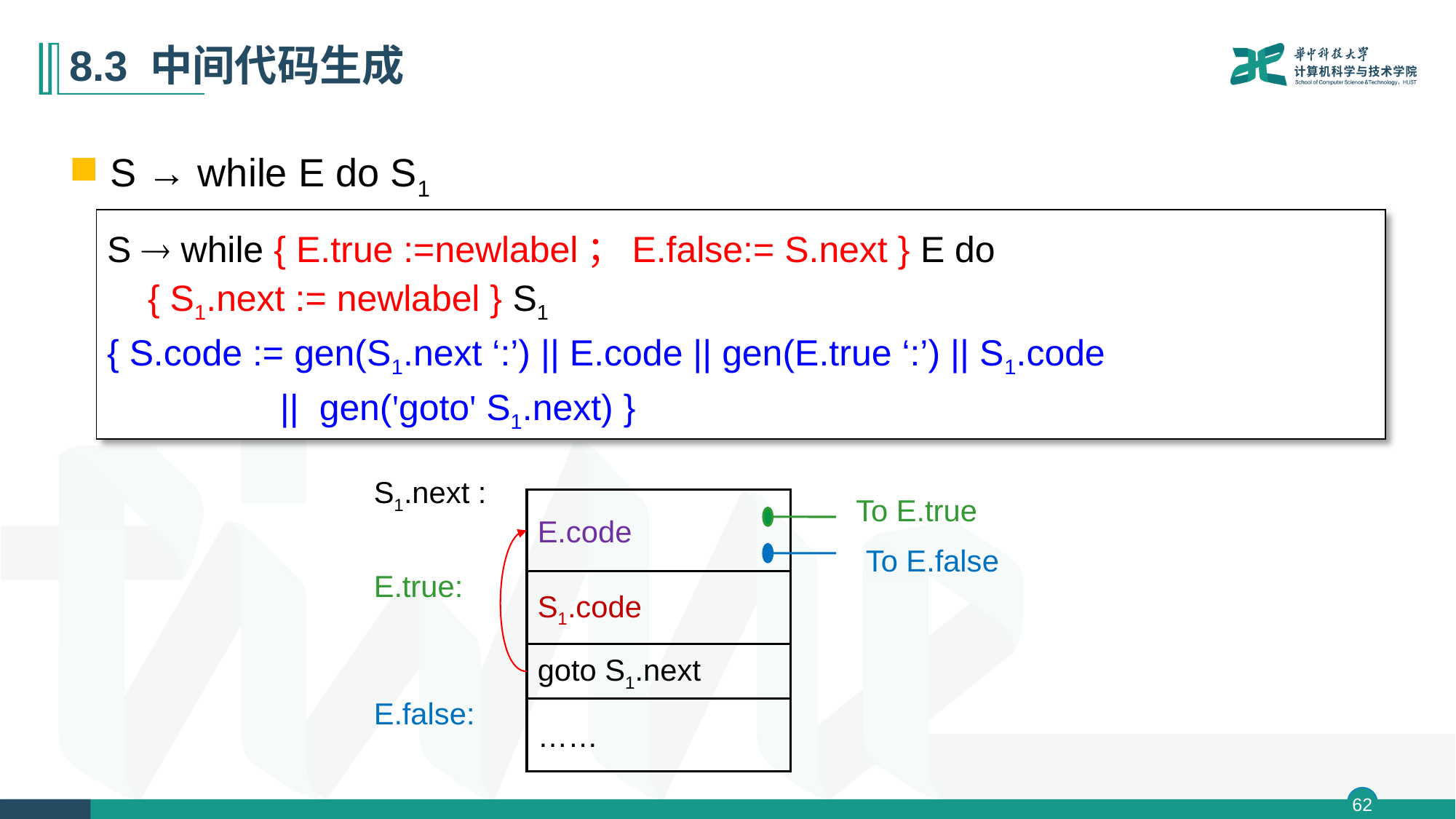

# 8.3 中间代码生成
S → while E do S1
S → while { E.true :=newlabel；E.false:= S.next } E do
    { S1.next := newlabel } S1
{ S.code := gen(S1.next ‘:’) || E.code || gen(E.true ‘:’) || S1.code
                 ||  gen('goto' S1.next) }
S1.next :
To E.true
E.code

To E.false

E.true:
S1.code
goto S1.next
E.false:
……